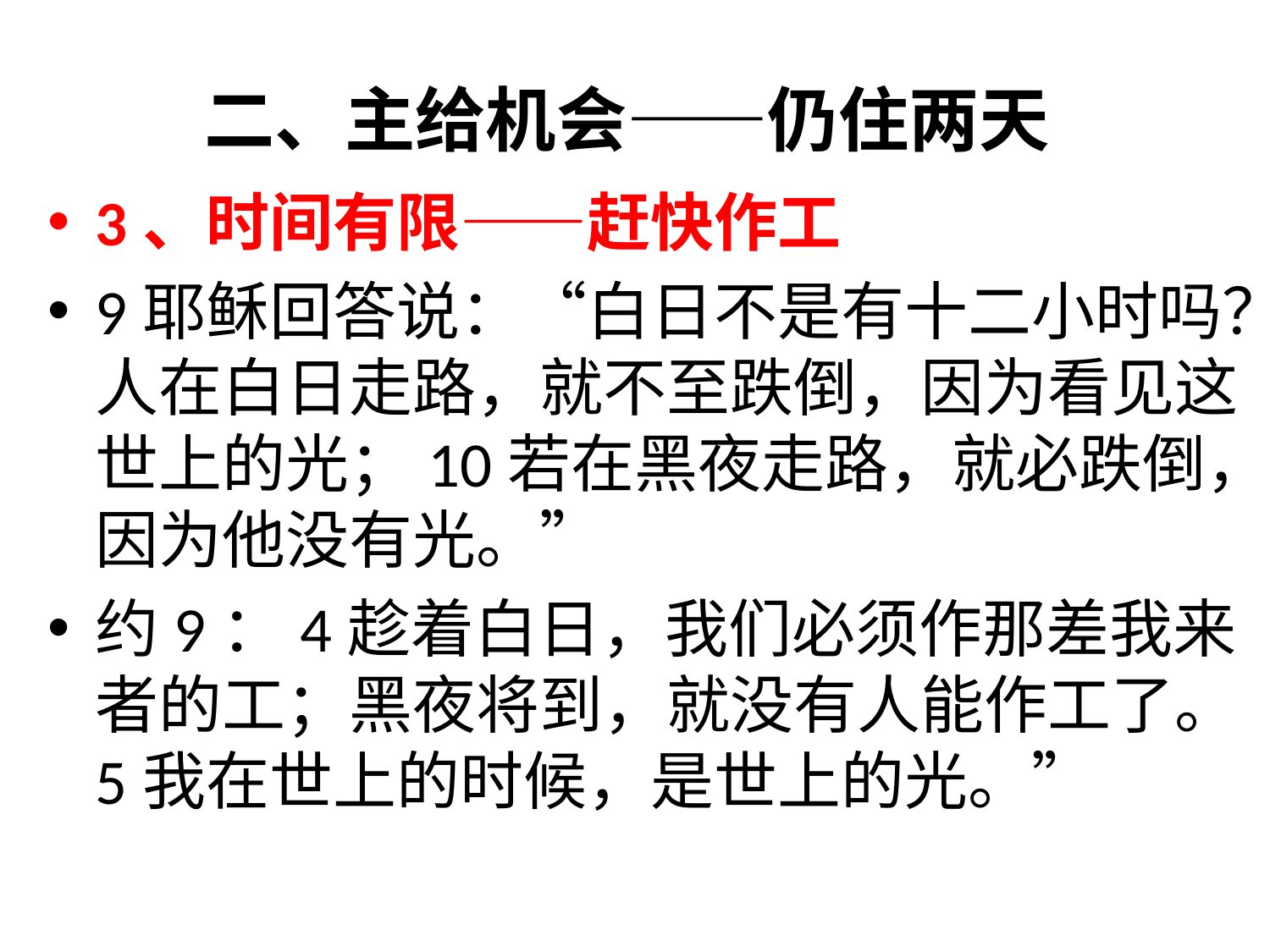

# 二、主给机会——仍住两天
3、时间有限——赶快作工
9耶稣回答说：“白日不是有十二小时吗？人在白日走路，就不至跌倒，因为看见这世上的光；10若在黑夜走路，就必跌倒，因为他没有光。”
约9：4趁着白日，我们必须作那差我来者的工；黑夜将到，就没有人能作工了。5我在世上的时候，是世上的光。”